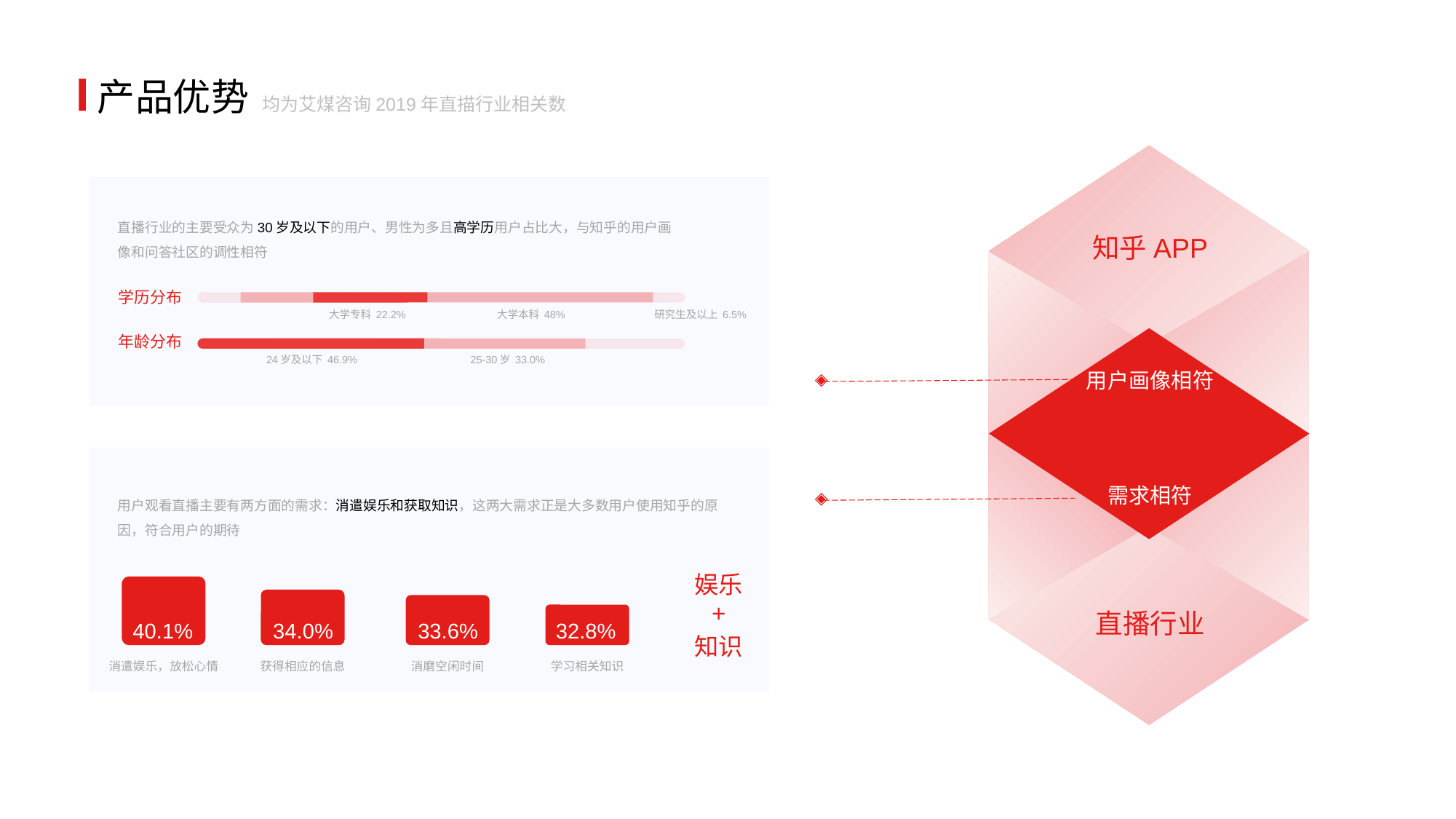

产品优势

均为艾煤咨询2019年直描行业相关数

直播行业的主要受众为30岁及以下的用户、男性为多且高学历用户占比大，与知乎的用户画像和问答社区的调性相符
知乎APP

学历分布

大学专科 22.2%
大学本科 48%
研究生及以上 6.5%
年龄分布

24岁及以下 46.9%
25-30岁 33.0%
用户画像相符

需求相符
用户观看直播主要有两方面的需求：消遣娱乐和获取知识，这两大需求正是大多数用户使用知乎的原因，符合用户的期待

娱乐

+

直播行业

40.1%
34.0%
33.6%
32.8%
知识
消遣娱乐，放松心情
获得相应的信息
消磨空闲时间
学习相关知识